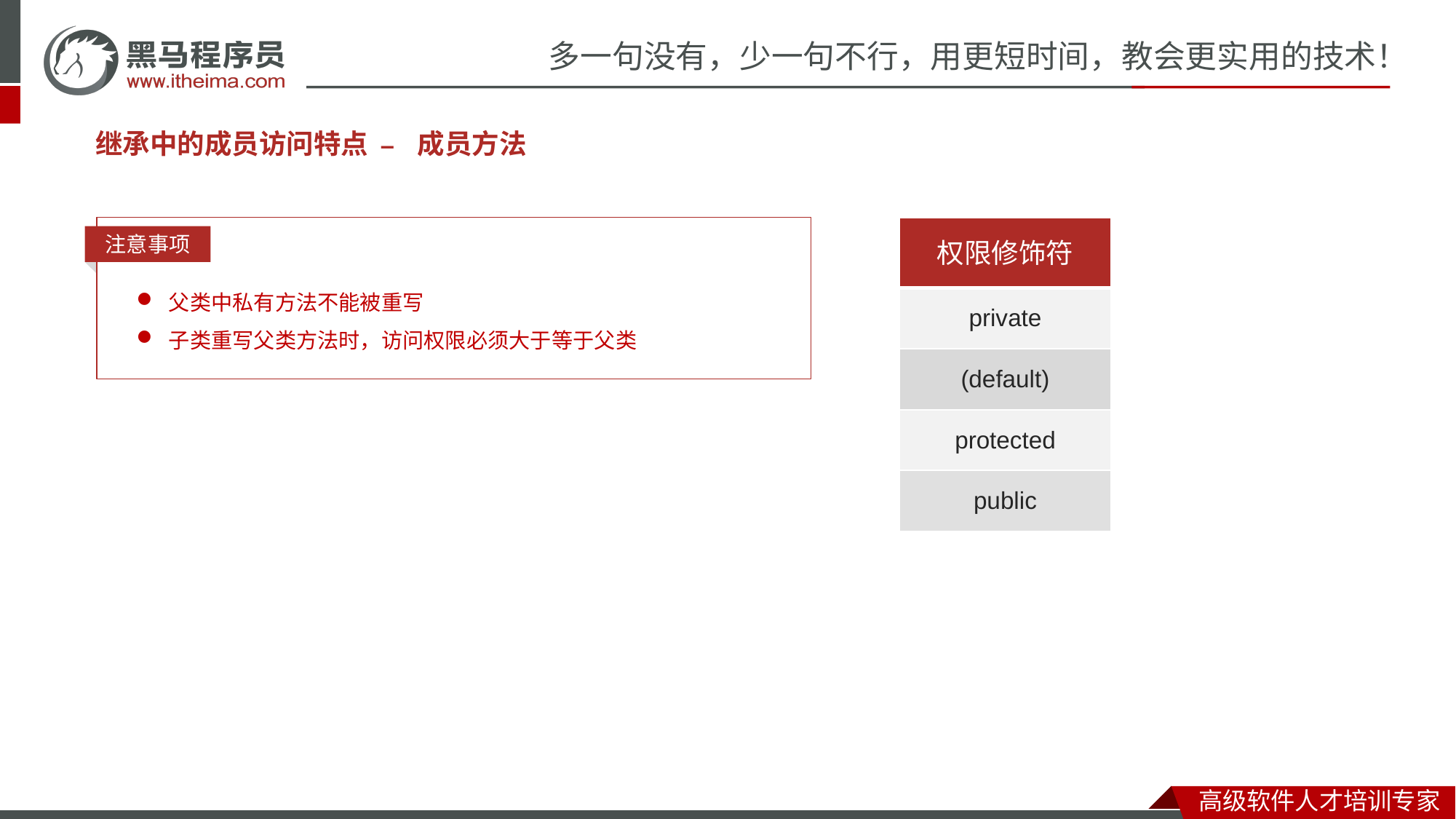

继承中的成员访问特点 - 成员方法
| 权限修饰符 |
| --- |
| private |
| (default) |
| protected |
| public |

注意事项

父类中私有方法不能被重写
子类重写父类方法时，访问权限必须大于等于父类